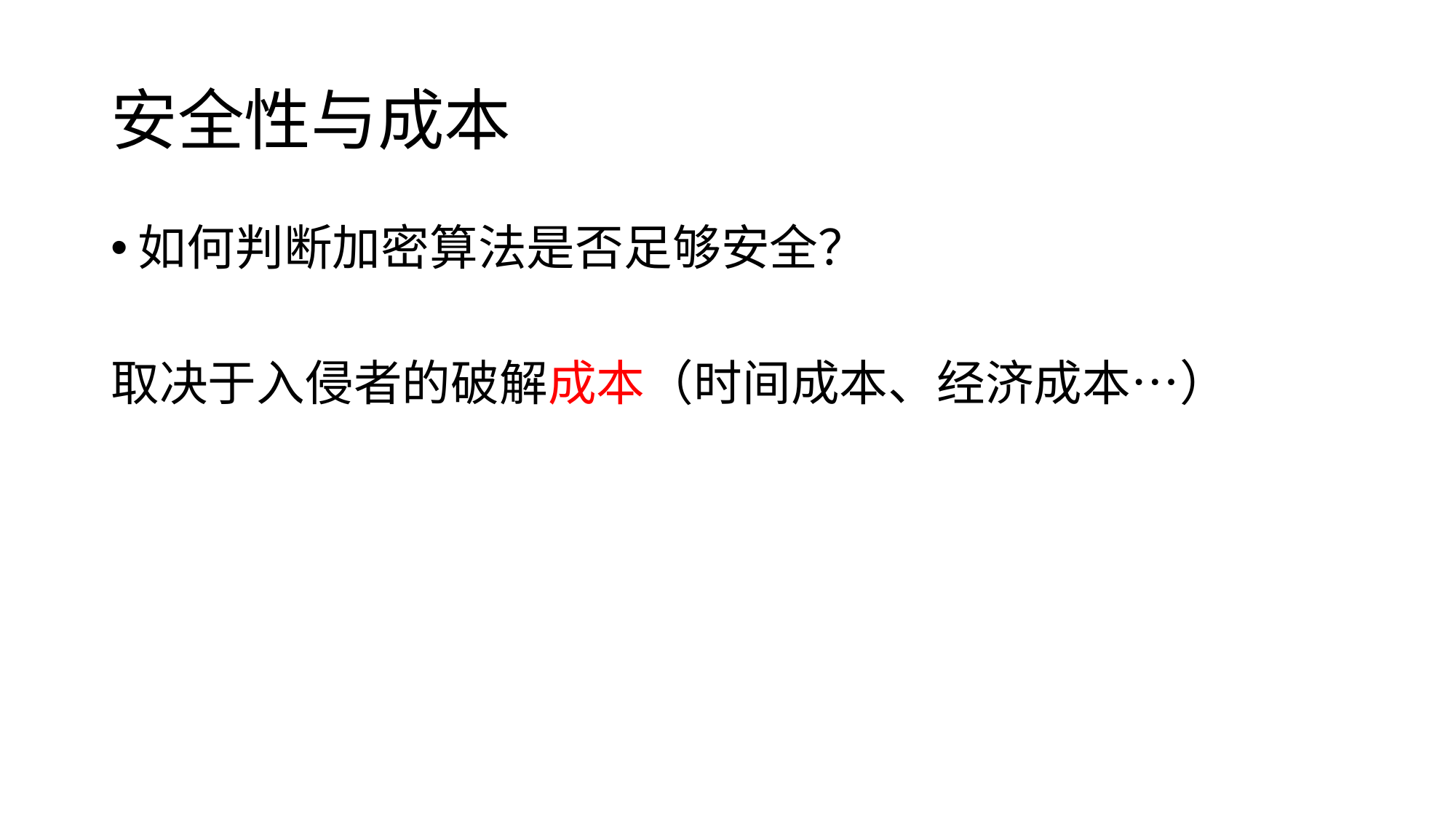

# 安全性与成本
如何判断加密算法是否足够安全？

取决于入侵者的破解成本（时间成本、经济成本…）